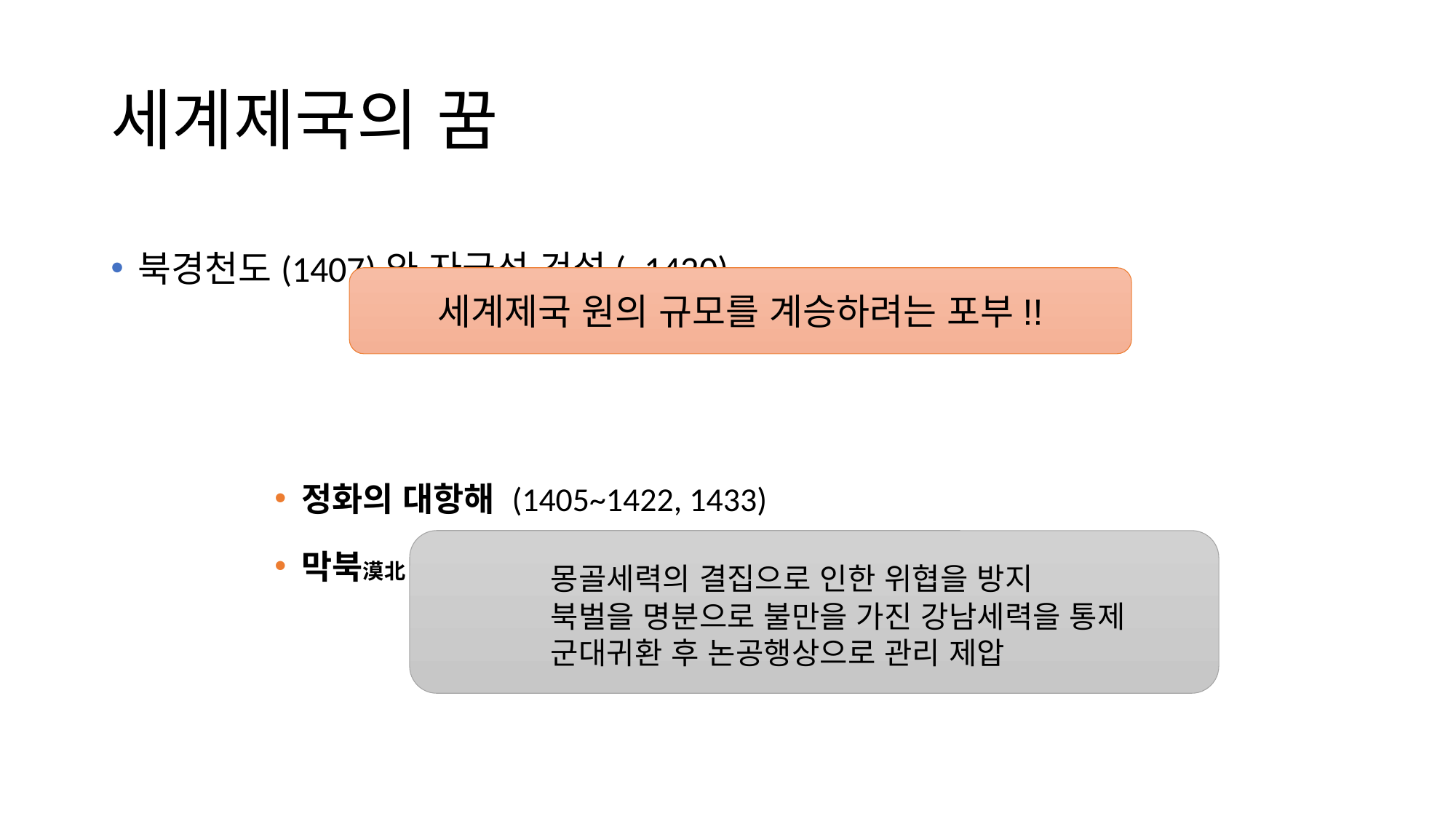

# 세계제국의 꿈
북경천도(1407)와 자금성 건설(~1420)

정화의 대항해 (1405~1422, 1433)
막북漠北 친정 (1410~1424)

세계제국 원의 규모를 계승하려는 포부!!
	몽골세력의 결집으로 인한 위협을 방지
	북벌을 명분으로 불만을 가진 강남세력을 통제
	군대귀환 후 논공행상으로 관리 제압